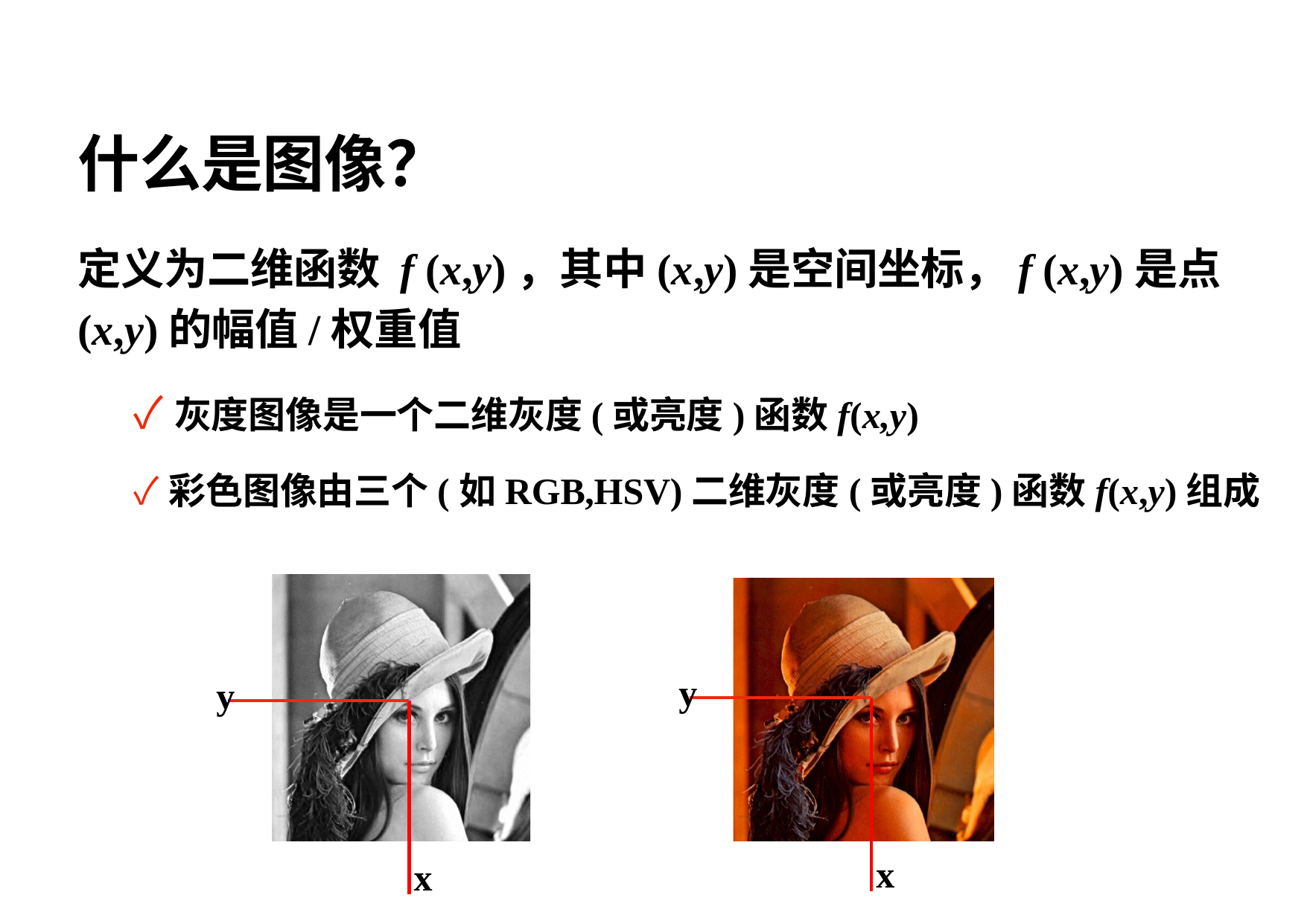

# 什么是图像？
定义为二维函数 f (x,y)，其中(x,y)是空间坐标，f (x,y)是点(x,y)的幅值/权重值
✓灰度图像是一个二维灰度(或亮度)函数f(x,y)
✓彩色图像由三个(如RGB,HSV)二维灰度(或亮度)函数f(x,y)组成

y

x
y

x
26